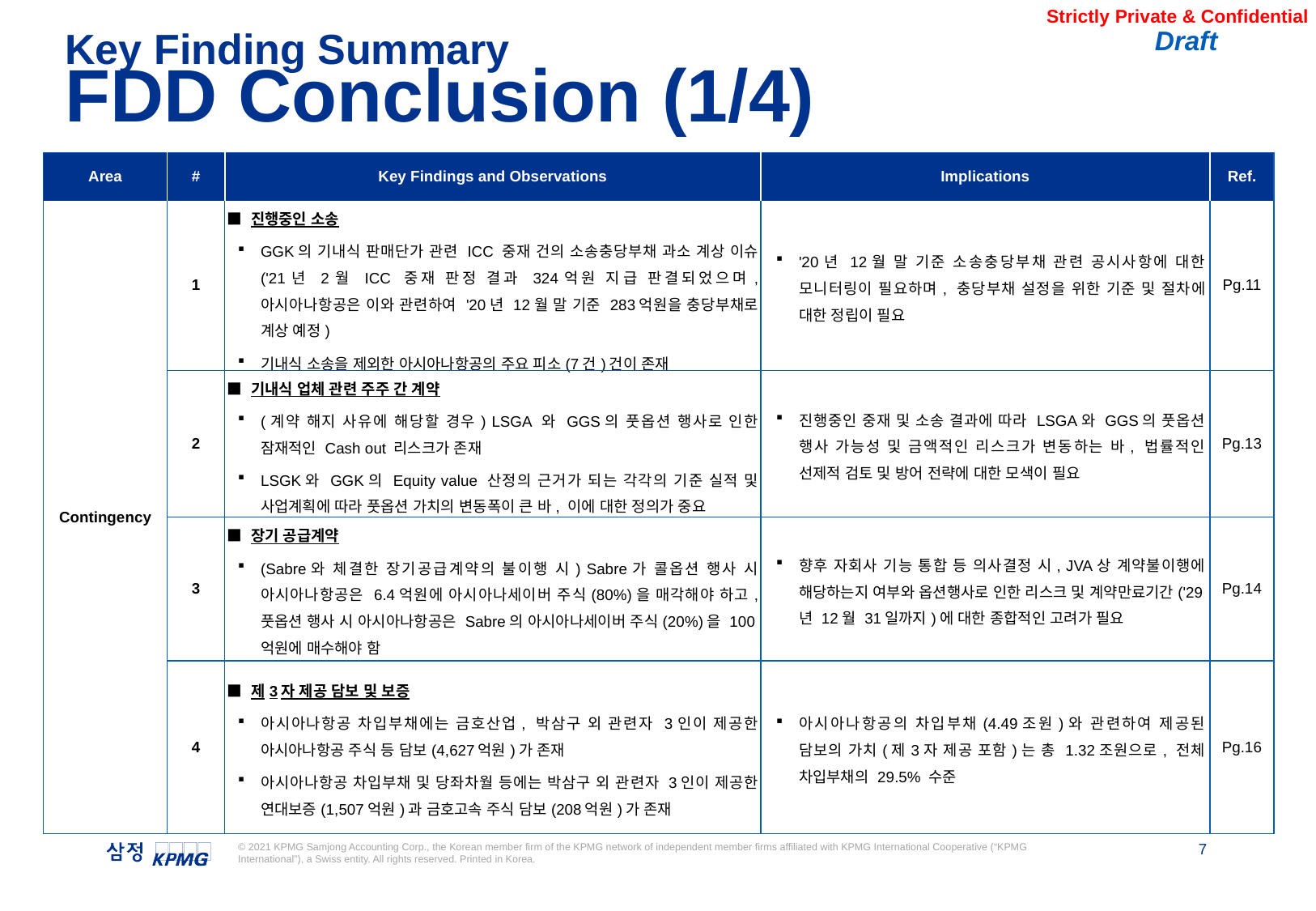

Key Finding Summary
FDD Conclusion (1/4)
| Area | # | Key Findings and Observations | Implications | Ref. |
| --- | --- | --- | --- | --- |
| Contingency | 1 | ■ 진행중인 소송 GGK의 기내식 판매단가 관련 ICC 중재 건의 소송충당부채 과소 계상 이슈 ('21년 2월 ICC 중재 판정 결과 324억원 지급 판결되었으며, 아시아나항공은 이와 관련하여 '20년 12월 말 기준 283억원을 충당부채로 계상 예정) 기내식 소송을 제외한 아시아나항공의 주요 피소(7건)건이 존재 | '20년 12월 말 기준 소송충당부채 관련 공시사항에 대한 모니터링이 필요하며, 충당부채 설정을 위한 기준 및 절차에 대한 정립이 필요 | Pg.11 |
|  | 2 | ■ 기내식 업체 관련 주주 간 계약 (계약 해지 사유에 해당할 경우) LSGA 와 GGS의 풋옵션 행사로 인한 잠재적인 Cash out 리스크가 존재 LSGK와 GGK의 Equity value 산정의 근거가 되는 각각의 기준 실적 및 사업계획에 따라 풋옵션 가치의 변동폭이 큰 바, 이에 대한 정의가 중요 | 진행중인 중재 및 소송 결과에 따라 LSGA와 GGS의 풋옵션 행사 가능성 및 금액적인 리스크가 변동하는 바, 법률적인 선제적 검토 및 방어 전략에 대한 모색이 필요 | Pg.13 |
|  | 3 | ■ 장기 공급계약 (Sabre와 체결한 장기공급계약의 불이행 시) Sabre가 콜옵션 행사 시 아시아나항공은 6.4억원에 아시아나세이버 주식(80%)을 매각해야 하고, 풋옵션 행사 시 아시아나항공은 Sabre의 아시아나세이버 주식(20%)을 100억원에 매수해야 함 | 향후 자회사 기능 통합 등 의사결정 시, JVA상 계약불이행에 해당하는지 여부와 옵션행사로 인한 리스크 및 계약만료기간('29년 12월 31일까지)에 대한 종합적인 고려가 필요 | Pg.14 |
|  | 4 | ■ 제3자 제공 담보 및 보증 아시아나항공 차입부채에는 금호산업, 박삼구 외 관련자 3인이 제공한 아시아나항공 주식 등 담보(4,627억원)가 존재 아시아나항공 차입부채 및 당좌차월 등에는 박삼구 외 관련자 3인이 제공한 연대보증(1,507억원)과 금호고속 주식 담보(208억원)가 존재 | 아시아나항공의 차입부채(4.49조원)와 관련하여 제공된 담보의 가치(제3자 제공 포함)는 총 1.32조원으로, 전체 차입부채의 29.5% 수준 | Pg.16 |